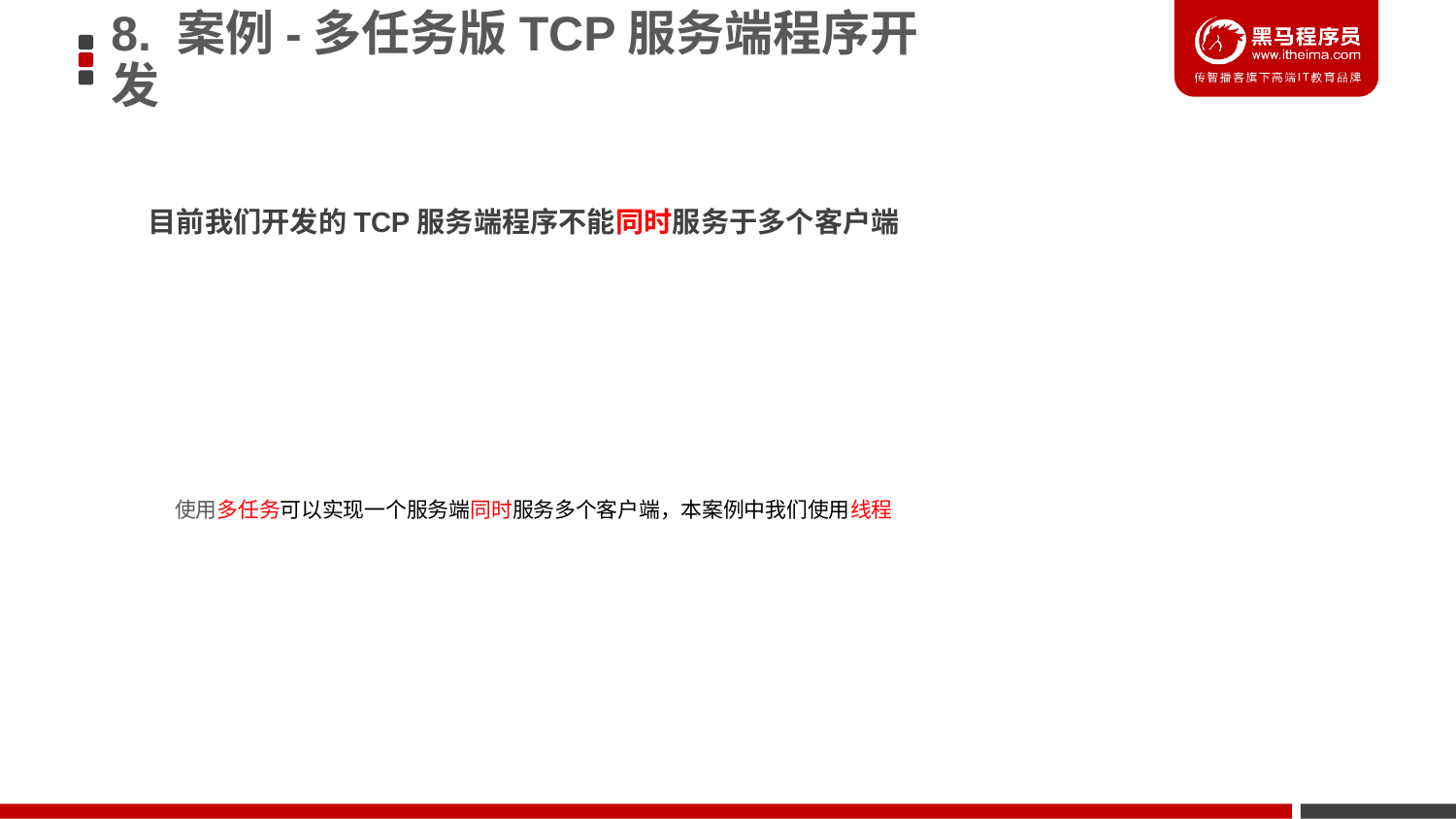

8. 案例-多任务版TCP服务端程序开发
目前我们开发的TCP服务端程序不能同时服务于多个客户端
使用多任务可以实现一个服务端同时服务多个客户端，本案例中我们使用线程